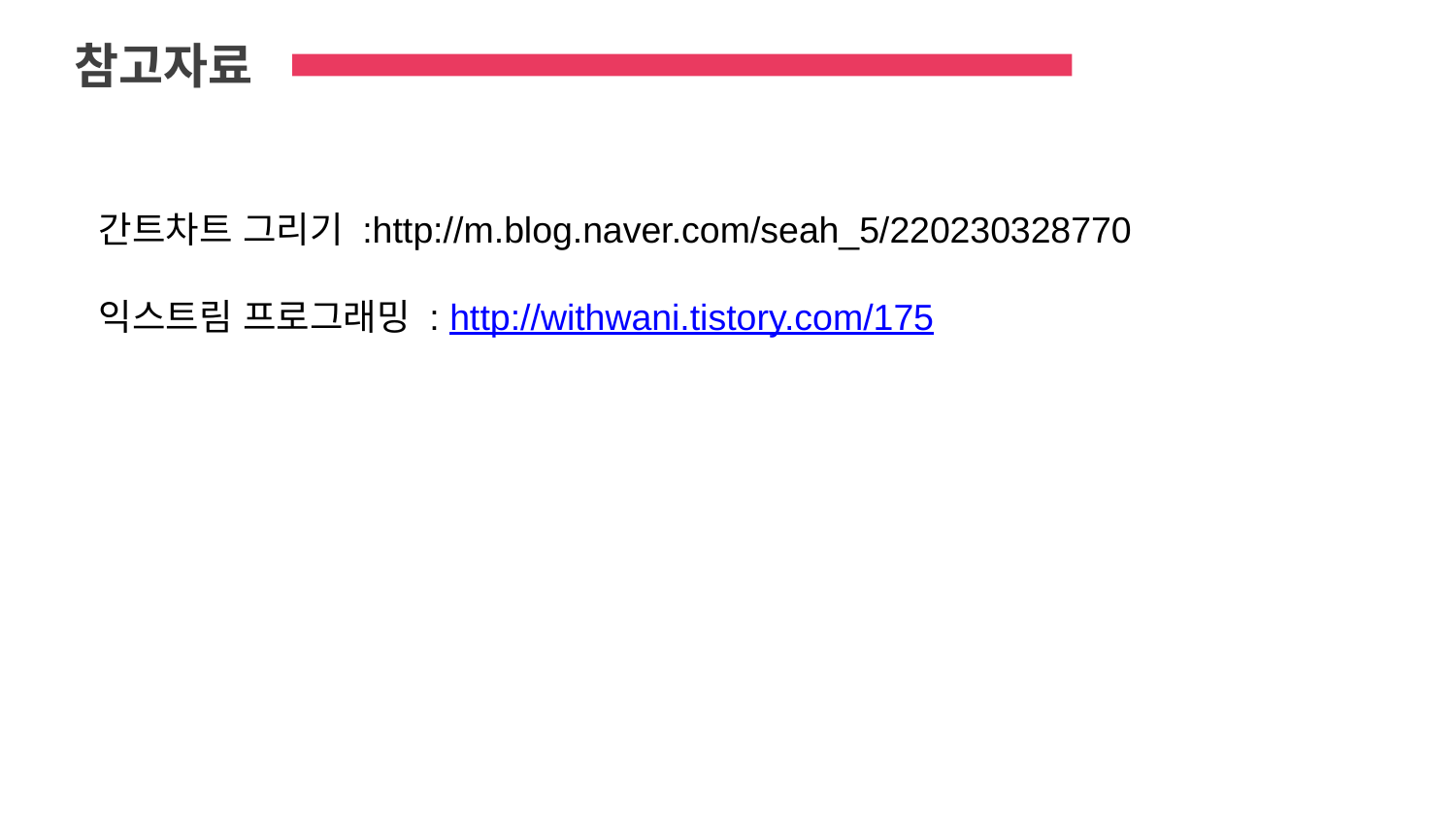

참고자료

간트차트 그리기 :http://m.blog.naver.com/seah_5/220230328770

익스트림 프로그래밍 : http://withwani.tistory.com/175